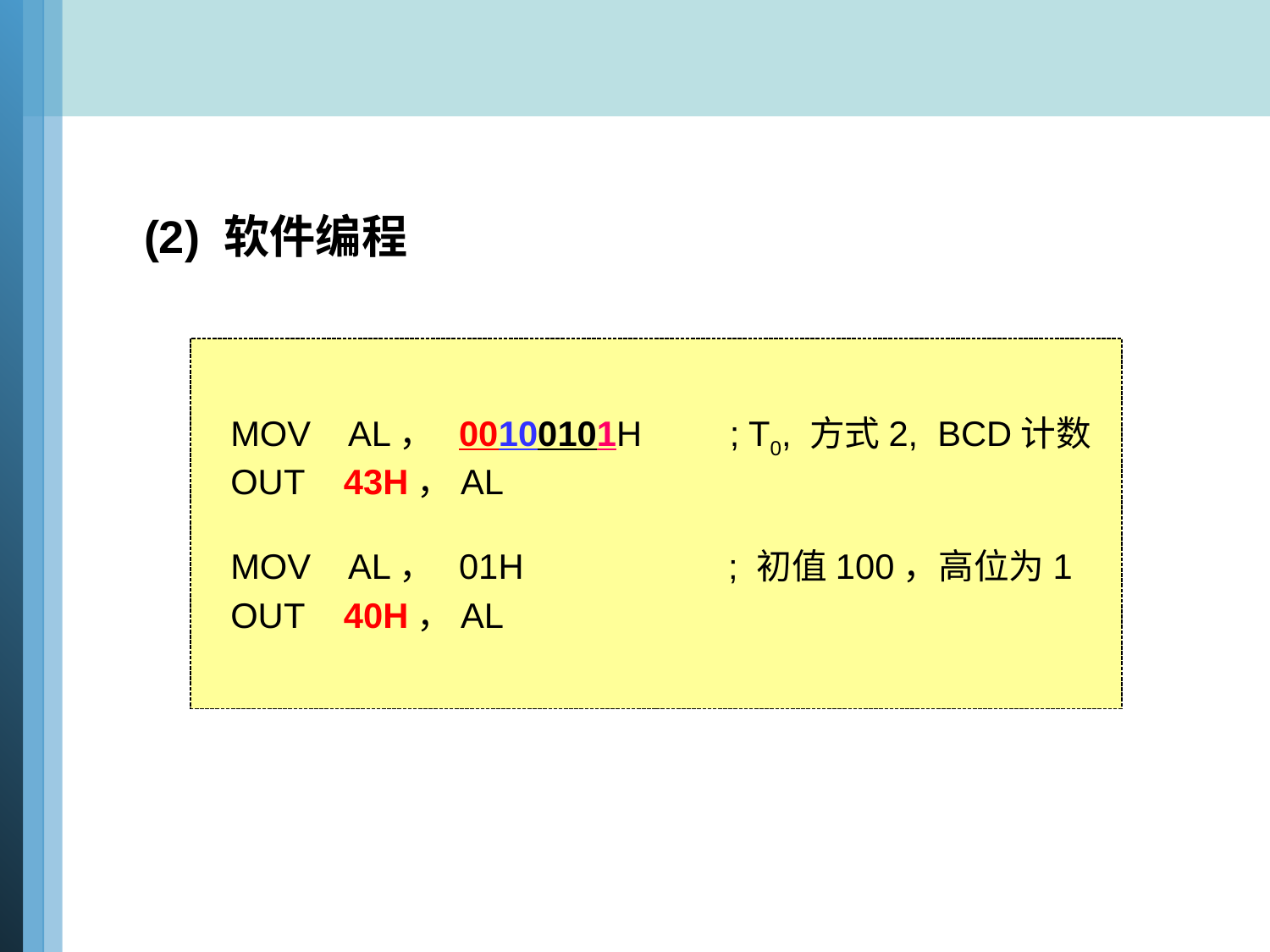

(2) 软件编程
MOV    AL，  00100101H         ; T0, 方式2,  BCD计数
OUT    43H，AL
MOV    AL，  01H                     ; 初值100，高位为1
OUT    40H，AL
54